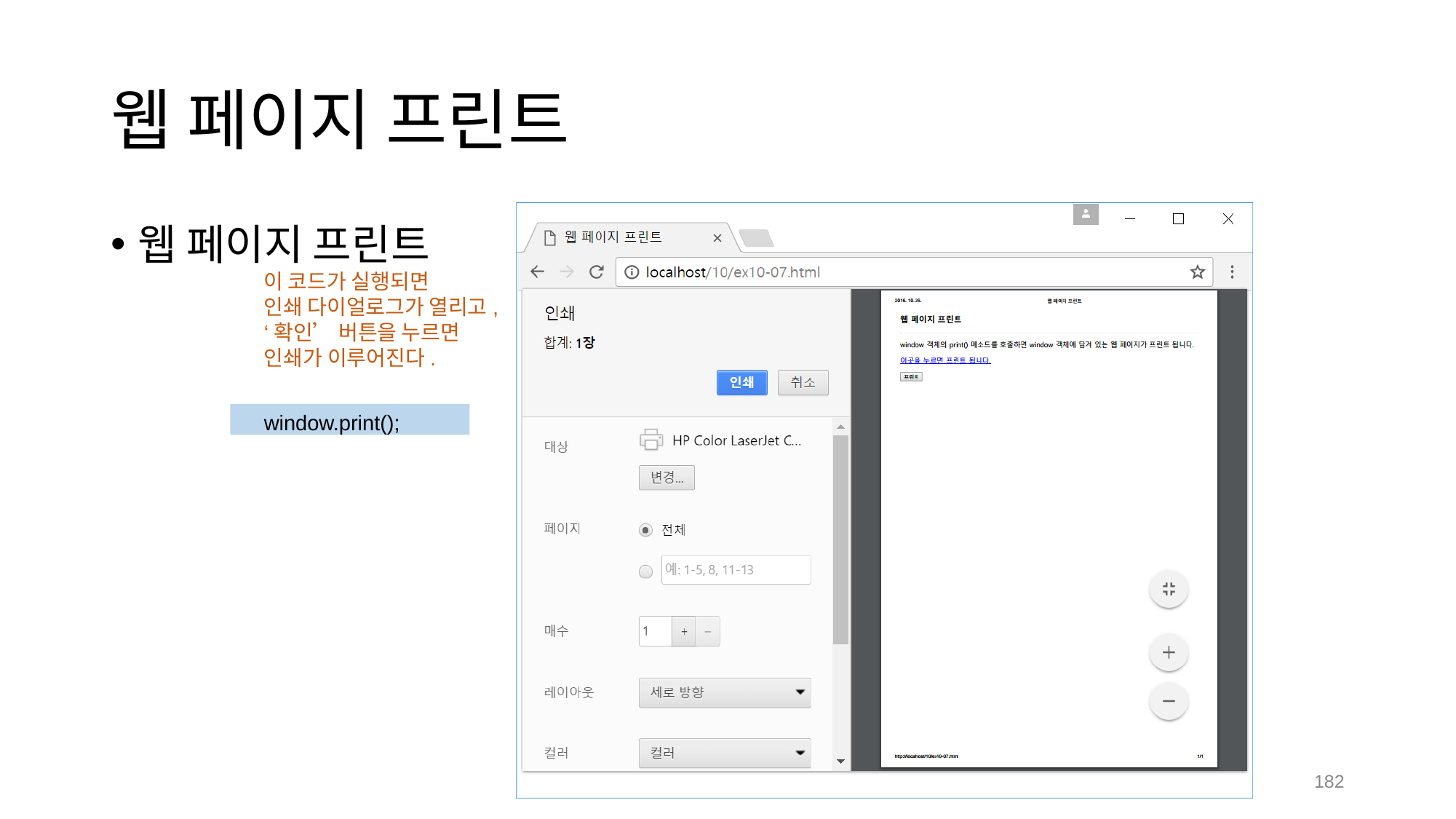

# 웹 페이지 프린트

웹 페이지 프린트

이 코드가 실행되면
인쇄 다이얼로그가 열리고,  ‘확인’ 버튼을 누르면  인쇄가 이루어진다.
window.print();
182